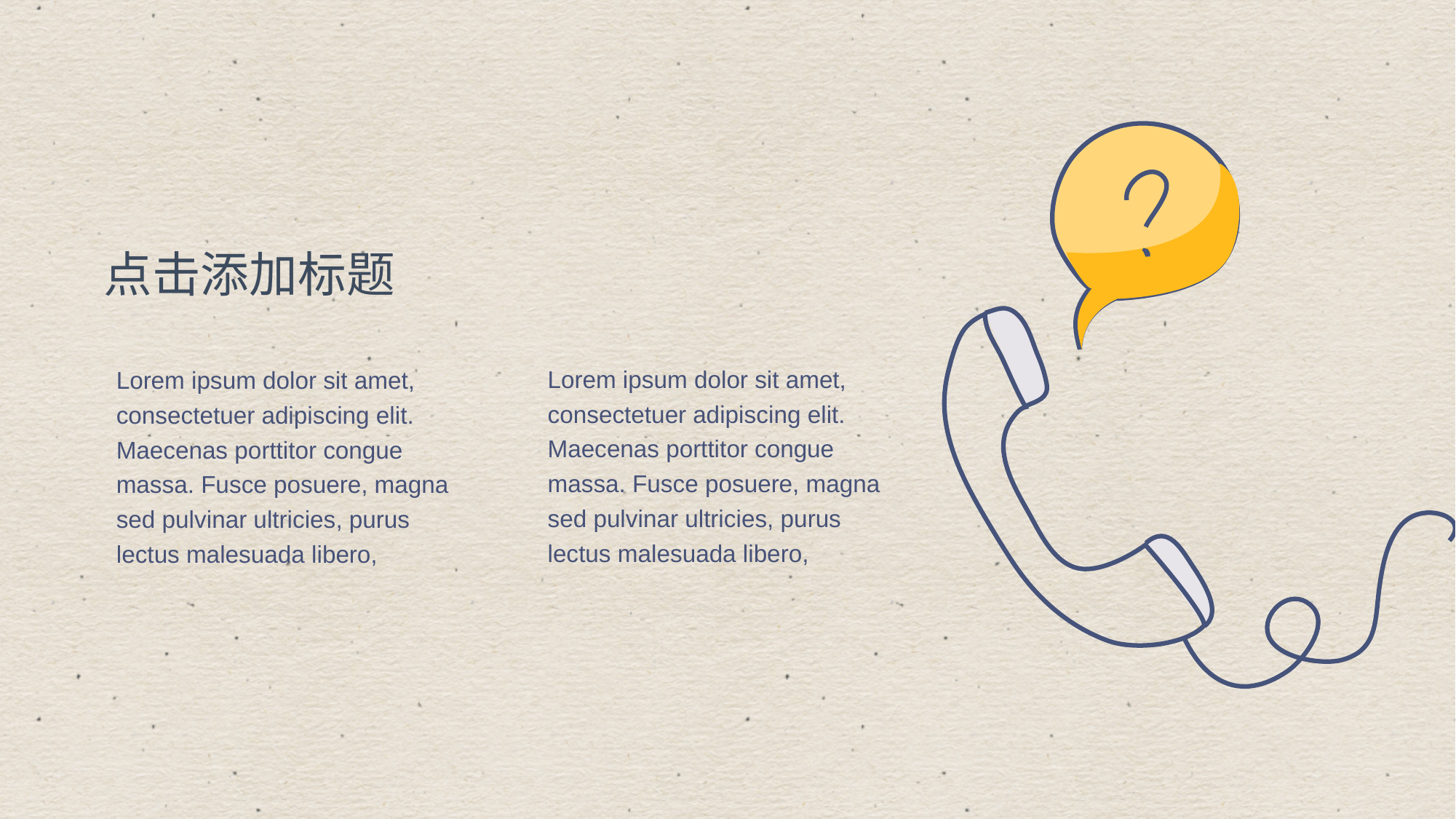

点击添加标题

Lorem ipsum dolor sit amet, consectetuer adipiscing elit. Maecenas porttitor congue massa. Fusce posuere, magna sed pulvinar ultricies, purus lectus malesuada libero,
Lorem ipsum dolor sit amet, consectetuer adipiscing elit. Maecenas porttitor congue massa. Fusce posuere, magna sed pulvinar ultricies, purus lectus malesuada libero,